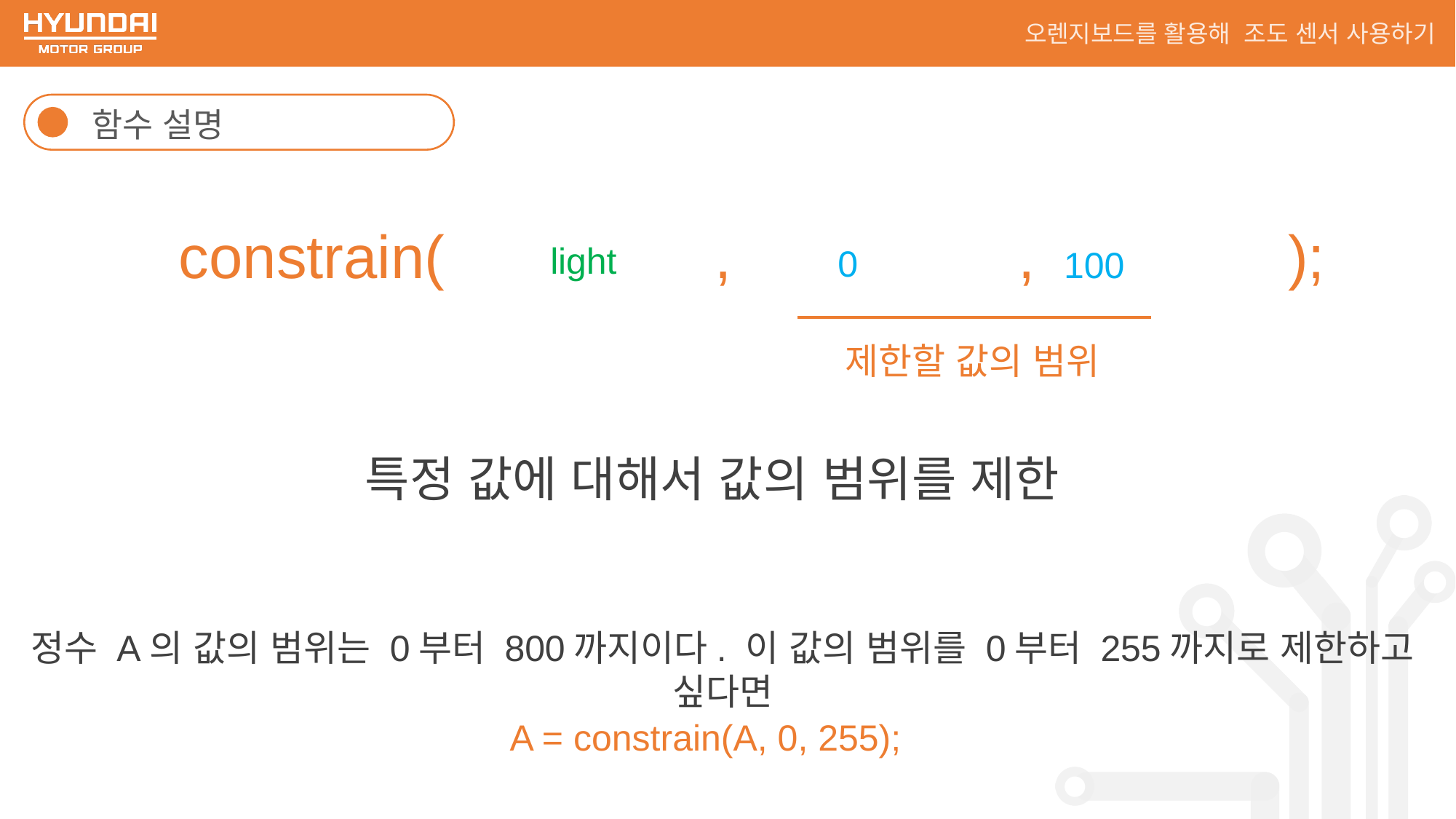

오렌지보드를 활용해  조도 센서 사용하기
함수 설명
constrain(                ,                 ,               );
light
0
100
제한할 값의 범위
특정 값에 대해서 값의 범위를 제한
정수 A의 값의 범위는 0부터 800까지이다. 이 값의 범위를 0부터 255까지로 제한하고 싶다면
A = constrain(A, 0, 255);